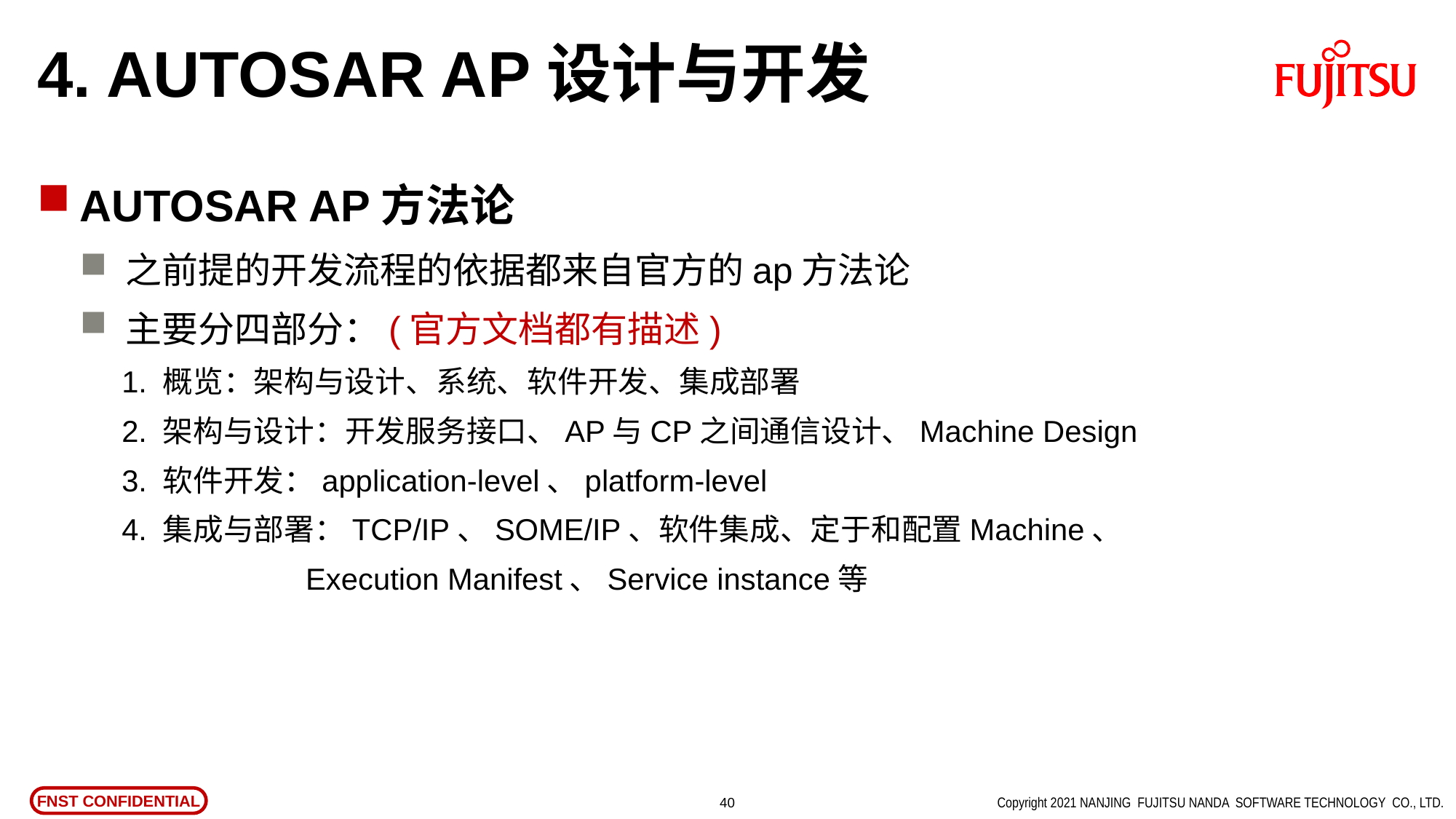

# 4. AUTOSAR AP设计与开发
AUTOSAR AP方法论
之前提的开发流程的依据都来自官方的ap方法论
主要分四部分：(官方文档都有描述)
     1. 概览：架构与设计、系统、软件开发、集成部署
     2. 架构与设计：开发服务接口、AP与CP之间通信设计、Machine Design
     3. 软件开发：application-level、platform-level
     4. 集成与部署：TCP/IP、SOME/IP、软件集成、定于和配置Machine、
                           Execution Manifest、Service instance等
Copyright 2021 NANJING  FUJITSU NANDA  SOFTWARE TECHNOLOGY  CO., LTD.
40